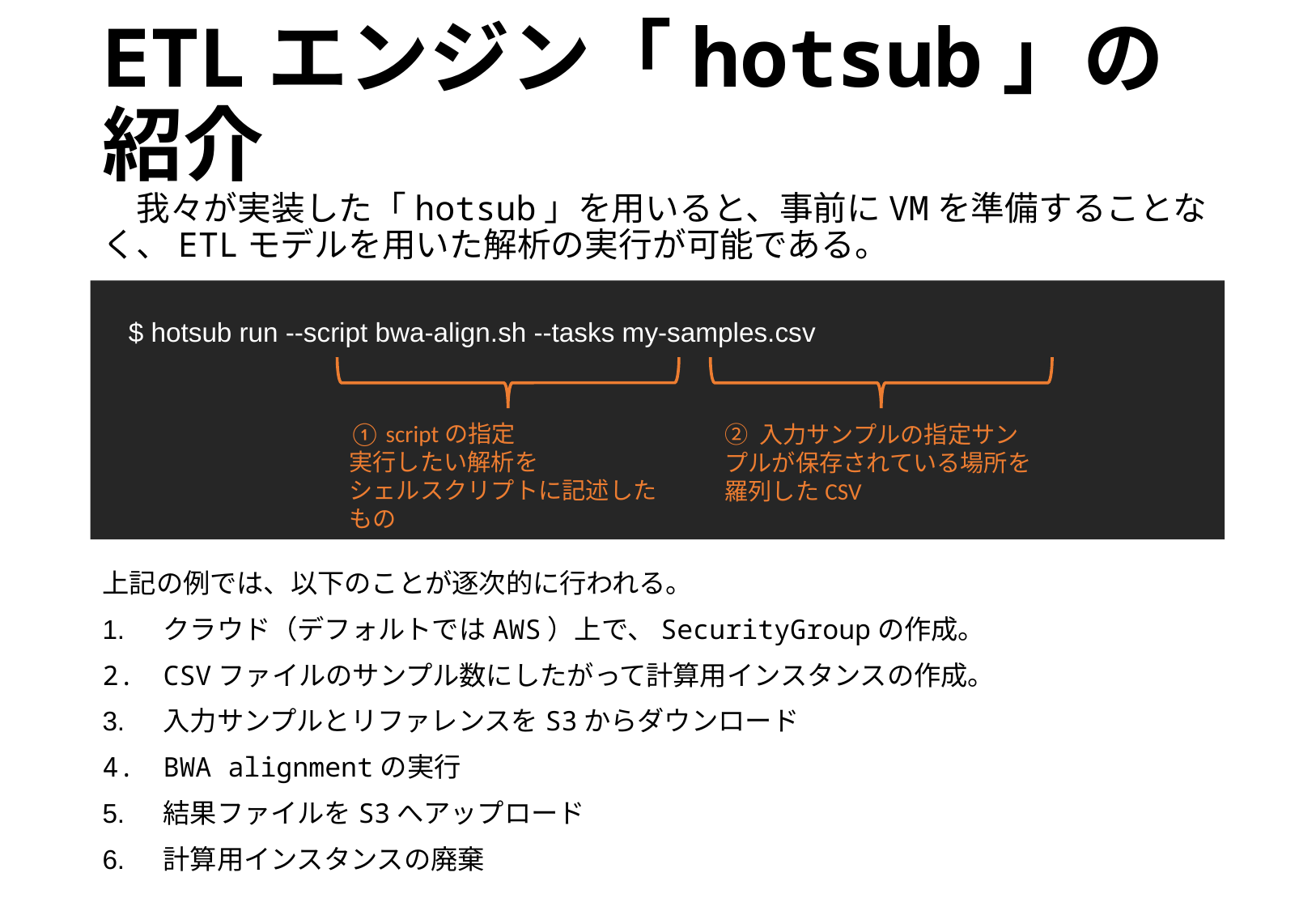

# ETLエンジン「hotsub」の紹介
　我々が実装した「hotsub」を用いると、事前にVMを準備することなく、ETLモデルを用いた解析の実行が可能である。

$ hotsub run --script bwa-align.sh --tasks my-samples.csv
① scriptの指定
実行したい解析を
シェルスクリプトに記述したもの
② 入力サンプルの指定サンプルが保存されている場所を羅列したCSV
上記の例では、以下のことが逐次的に行われる。
クラウド（デフォルトではAWS）上で、SecurityGroupの作成。
CSVファイルのサンプル数にしたがって計算用インスタンスの作成。
入力サンプルとリファレンスをS3からダウンロード
BWA alignmentの実行
結果ファイルをS3へアップロード
計算用インスタンスの廃棄